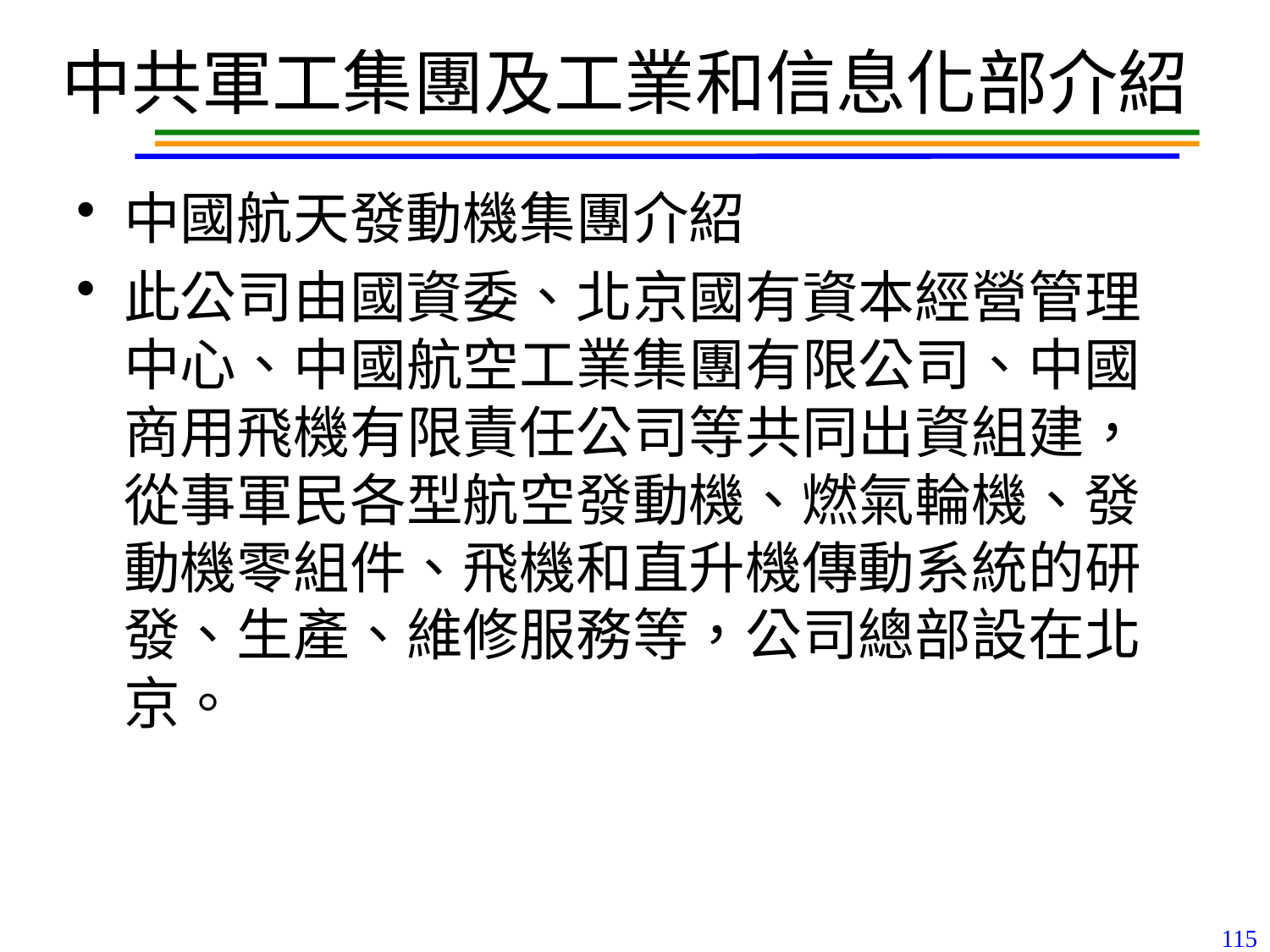

# 中共軍工集團及工業和信息化部介紹
中國航天發動機集團介紹
此公司由國資委、北京國有資本經營管理中心、中國航空工業集團有限公司、中國商用飛機有限責任公司等共同出資組建，從事軍民各型航空發動機、燃氣輪機、發動機零組件、飛機和直升機傳動系統的研發、生產、維修服務等，公司總部設在北京。

115